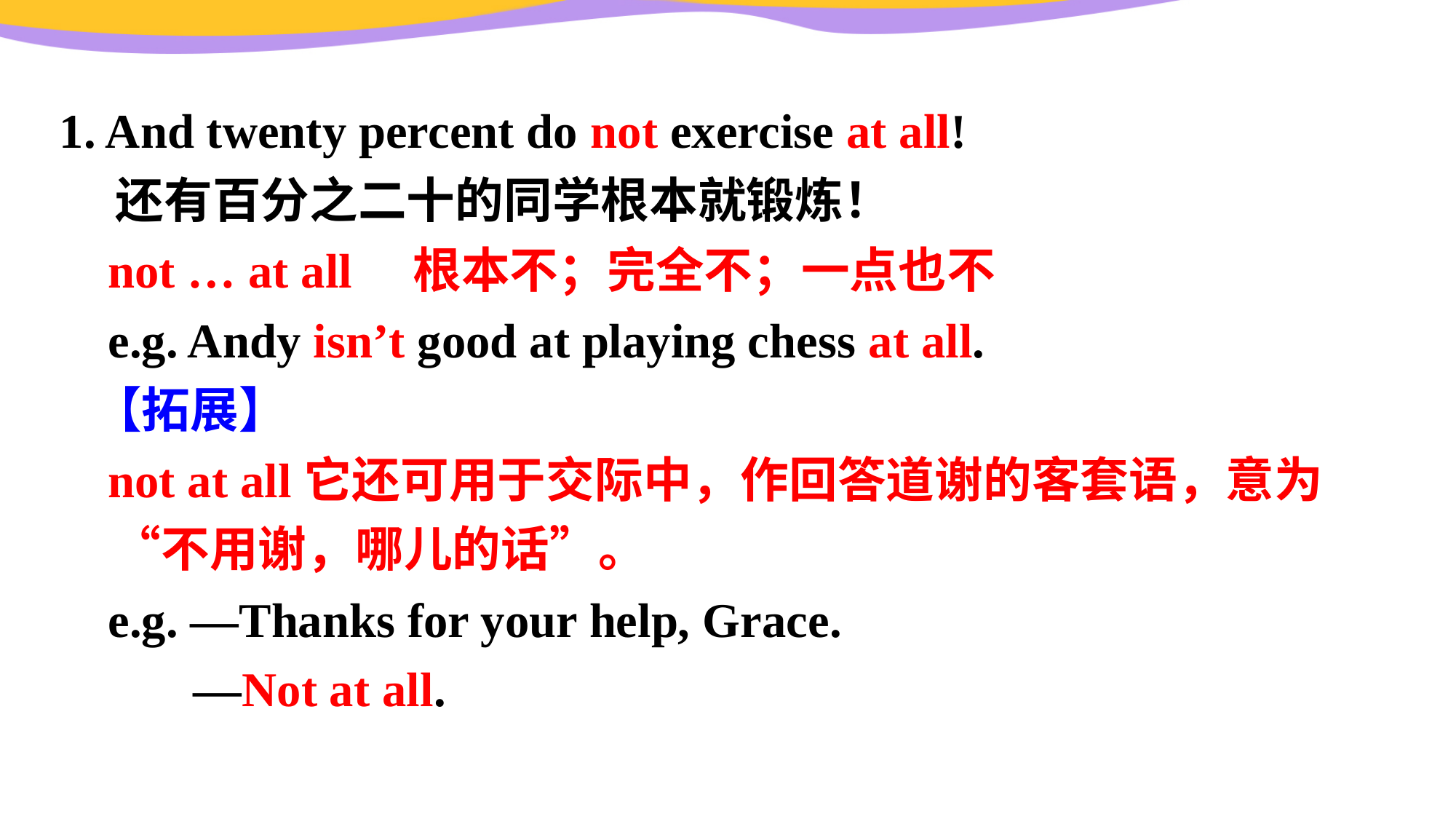

1. And twenty percent do not exercise at all!
    还有百分之二十的同学根本就锻炼！
    not … at all    根本不；完全不；一点也不
    e.g. Andy isn’t good at playing chess at all.
  【拓展】
    not at all它还可用于交际中，作回答道谢的客套语，意为“不用谢，哪儿的话”。
    e.g. —Thanks for your help, Grace.
           —Not at all.